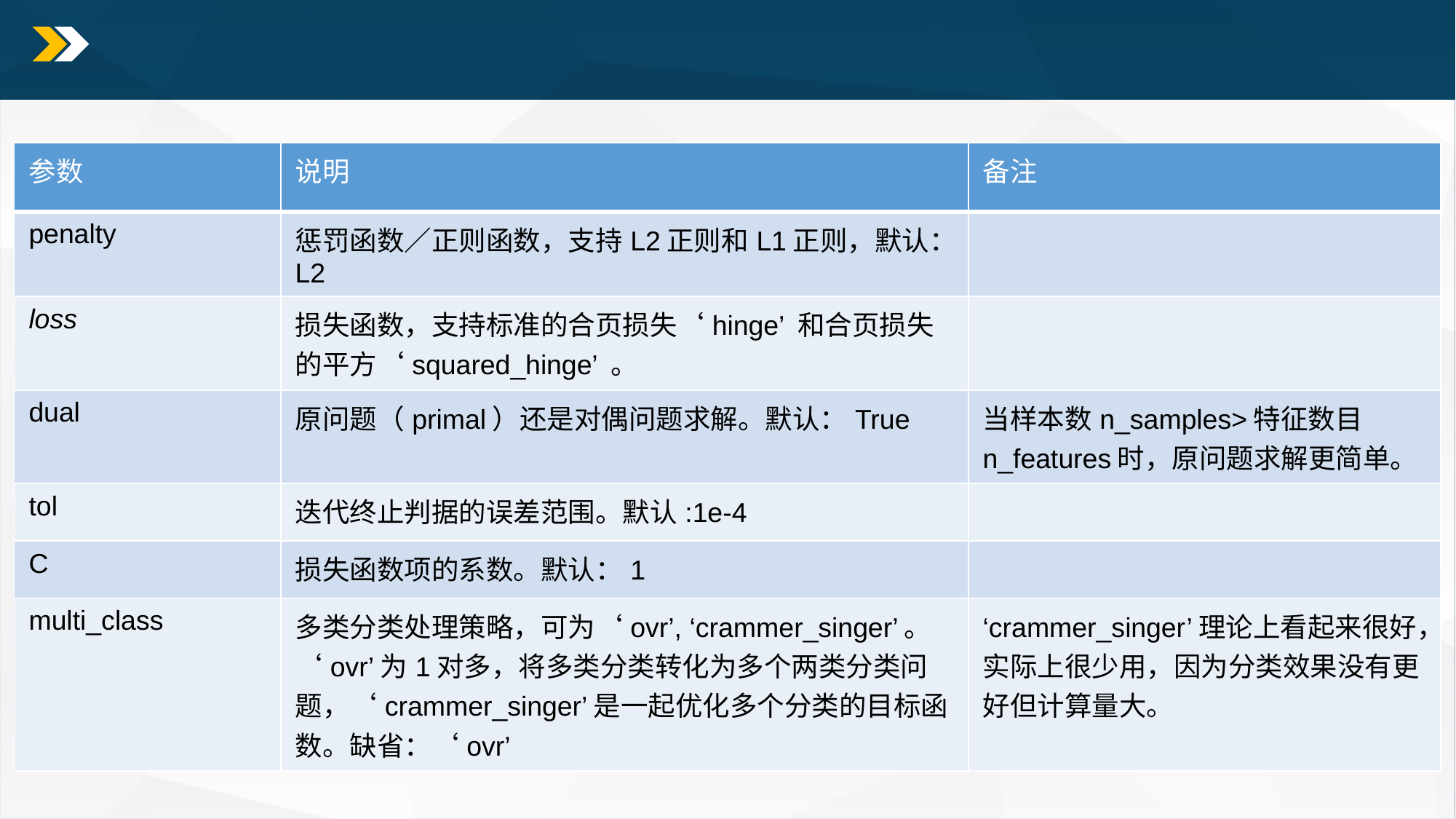

#
LinearSVC的参数
| 参数 | 说明 | 备注 |
| --- | --- | --- |
| penalty | 惩罚函数／正则函数，支持L2正则和L1正则，默认：L2 |  |
| loss | 损失函数，支持标准的合页损失‘hinge’ 和合页损失的平方‘squared\_hinge’ 。 |  |
| dual | 原问题（primal）还是对偶问题求解。默认：True | 当样本数n\_samples>特征数目n\_features时，原问题求解更简单。 |
| tol | 迭代终止判据的误差范围。默认:1e-4 |  |
| C | 损失函数项的系数。默认：1 |  |
| multi\_class | 多类分类处理策略，可为‘ovr’, ‘crammer\_singer’。‘ovr’为1对多，将多类分类转化为多个两类分类问题，‘crammer\_singer’是一起优化多个分类的目标函数。缺省：‘ovr’ | ‘crammer\_singer’理论上看起来很好，实际上很少用，因为分类效果没有更好但计算量大。 |